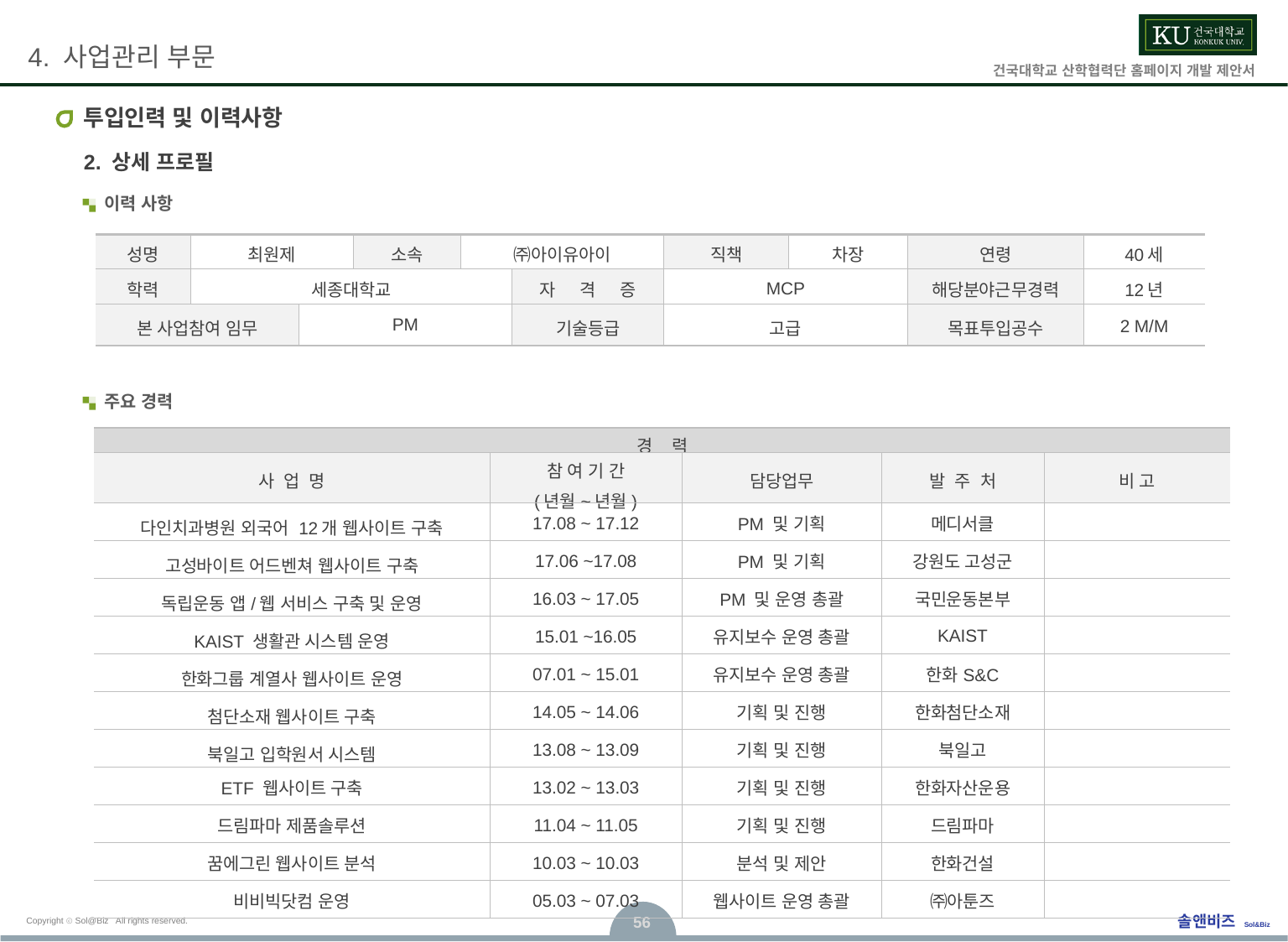

# 투입인력 및 이력사항
2. 상세 프로필
이력 사항

| 성명 | 최원제 |  | 소속 | ㈜아이유아이 |  | 직책 | 차장 | 연령 | 40세 |
| --- | --- | --- | --- | --- | --- | --- | --- | --- | --- |
| 학력 | 세종대학교 |  |  |  | 자 격 증 | MCP |  | 해당분야근무경력 | 12년 |
| 본 사업참여 임무 |  | PM |  |  | 기술등급 | 고급 |  | 목표투입공수 | 2 M/M |
주요 경력

| 경 력 |  |  |  |  |
| --- | --- | --- | --- | --- |
| 사 업 명 | 참 여 기 간 (년월~년월) | 담당업무 | 발 주 처 | 비 고 |
| 다인치과병원 외국어 12개 웹사이트 구축 | 17.08 ~ 17.12 | PM 및 기획 | 메디서클 |  |
| 고성바이트 어드벤쳐 웹사이트 구축 | 17.06 ~17.08 | PM 및 기획 | 강원도 고성군 |  |
| 독립운동 앱/웹 서비스 구축 및 운영 | 16.03 ~ 17.05 | PM 및 운영 총괄 | 국민운동본부 |  |
| KAIST 생활관 시스템 운영 | 15.01 ~16.05 | 유지보수 운영 총괄 | KAIST |  |
| 한화그룹 계열사 웹사이트 운영 | 07.01 ~ 15.01 | 유지보수 운영 총괄 | 한화S&C |  |
| 첨단소재 웹사이트 구축 | 14.05 ~ 14.06 | 기획 및 진행 | 한화첨단소재 |  |
| 북일고 입학원서 시스템 | 13.08 ~ 13.09 | 기획 및 진행 | 북일고 |  |
| ETF 웹사이트 구축 | 13.02 ~ 13.03 | 기획 및 진행 | 한화자산운용 |  |
| 드림파마 제품솔루션 | 11.04 ~ 11.05 | 기획 및 진행 | 드림파마 |  |
| 꿈에그린 웹사이트 분석 | 10.03 ~ 10.03 | 분석 및 제안 | 한화건설 |  |
| 비비빅닷컴 운영 | 05.03 ~ 07.03 | 웹사이트 운영 총괄 | ㈜아툰즈 |  |